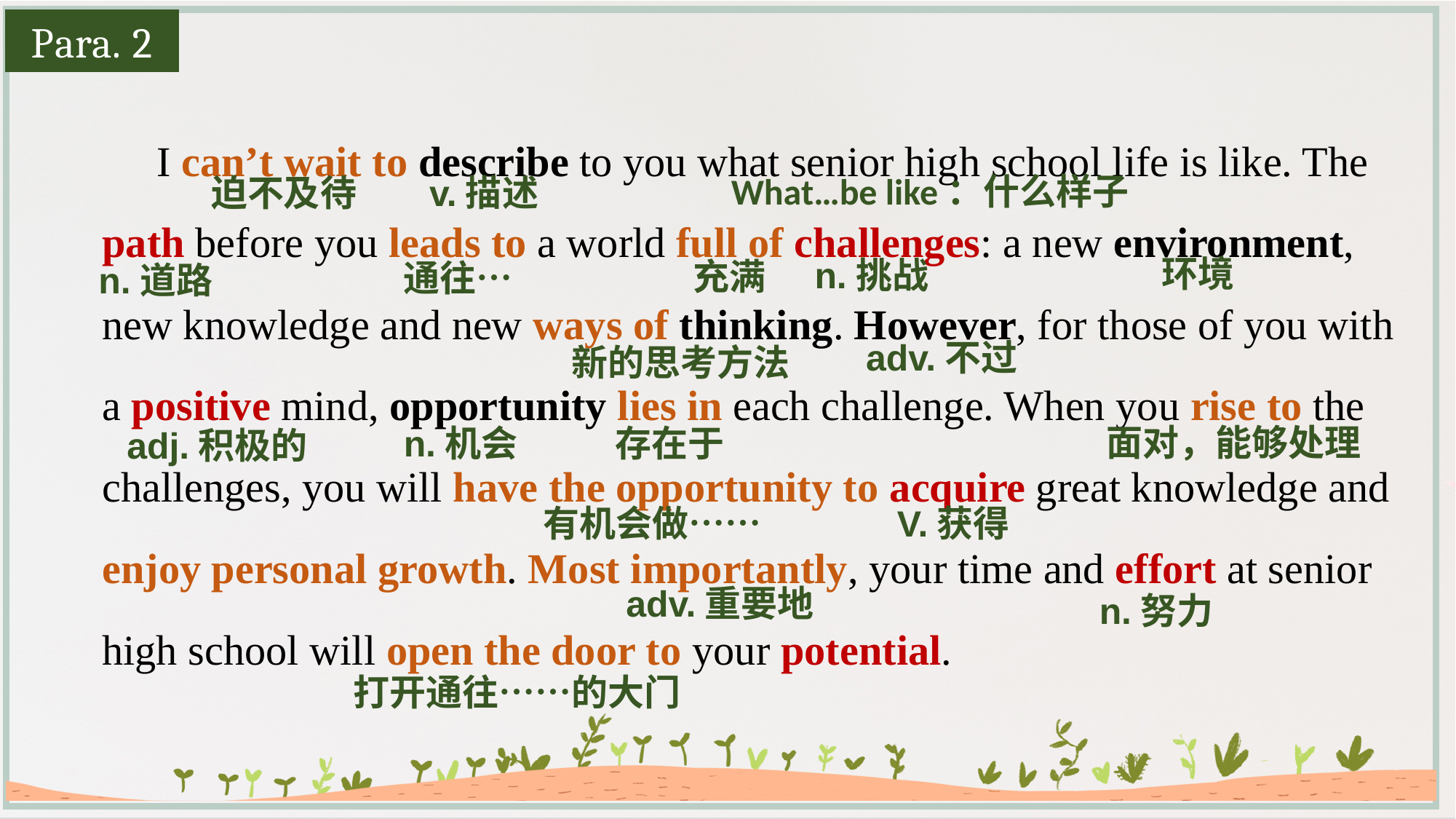

Para. 2
I can’t wait to describe to you what senior high school life is like. The path before you leads to a world full of challenges: a new environment, new knowledge and new ways of thinking. However, for those of you with a positive mind, opportunity lies in each challenge. When you rise to the challenges, you will have the opportunity to acquire great knowledge and enjoy personal growth. Most importantly, your time and effort at senior high school will open the door to your potential.
What…be like：什么样子
迫不及待
v.描述
环境
n.挑战
充满
通往…
n.道路
adv.不过
新的思考方法
面对，能够处理
n.机会
存在于
adj.积极的
有机会做……
V.获得
adv.重要地
n.努力
打开通往……的大门